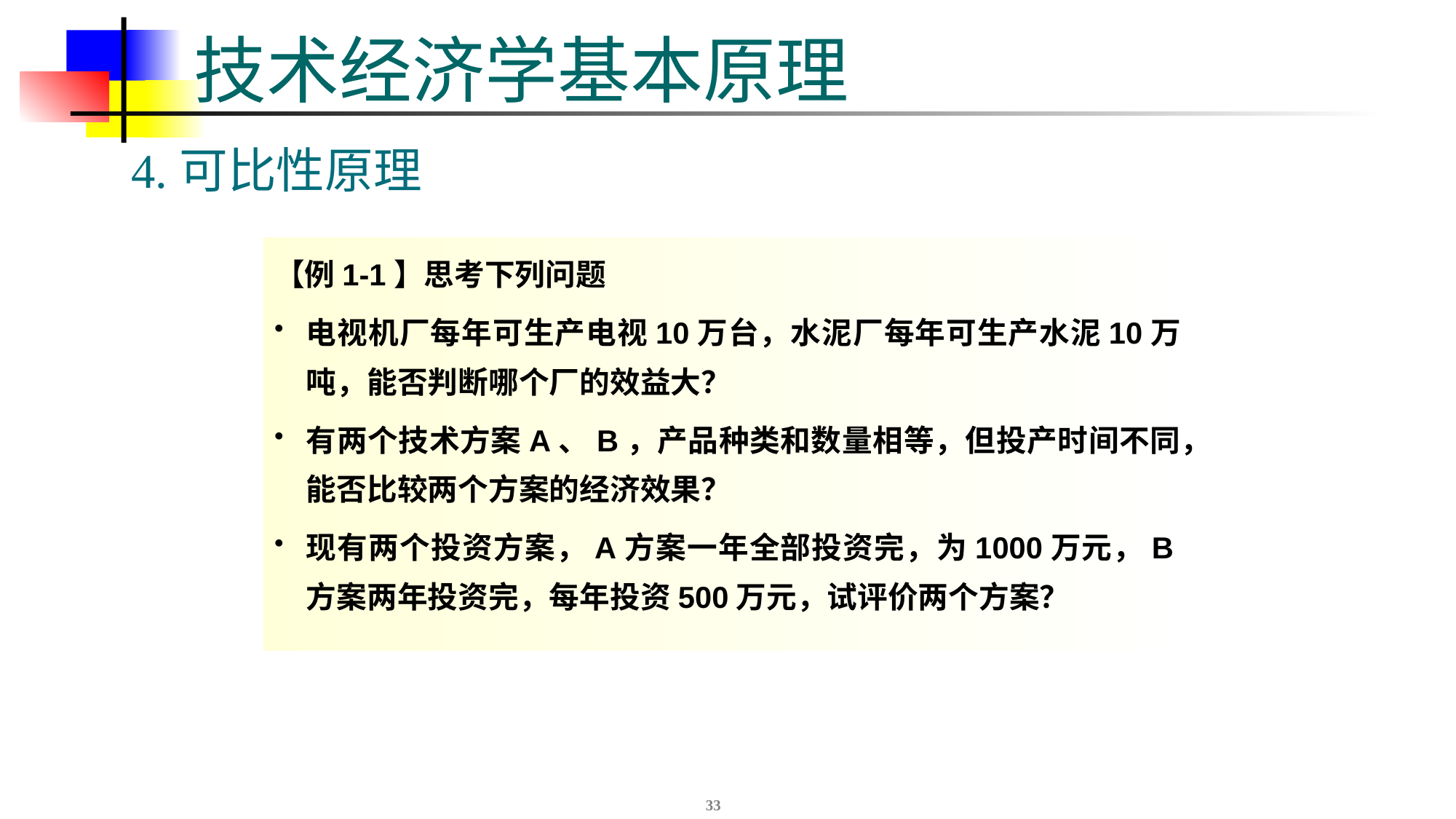

# 技术经济学基本原理
4.可比性原理

【例1-1】思考下列问题
电视机厂每年可生产电视10万台，水泥厂每年可生产水泥10万吨，能否判断哪个厂的效益大？
有两个技术方案A、B，产品种类和数量相等，但投产时间不同，能否比较两个方案的经济效果？
现有两个投资方案，A方案一年全部投资完，为1000万元，B方案两年投资完，每年投资500万元，试评价两个方案？
33